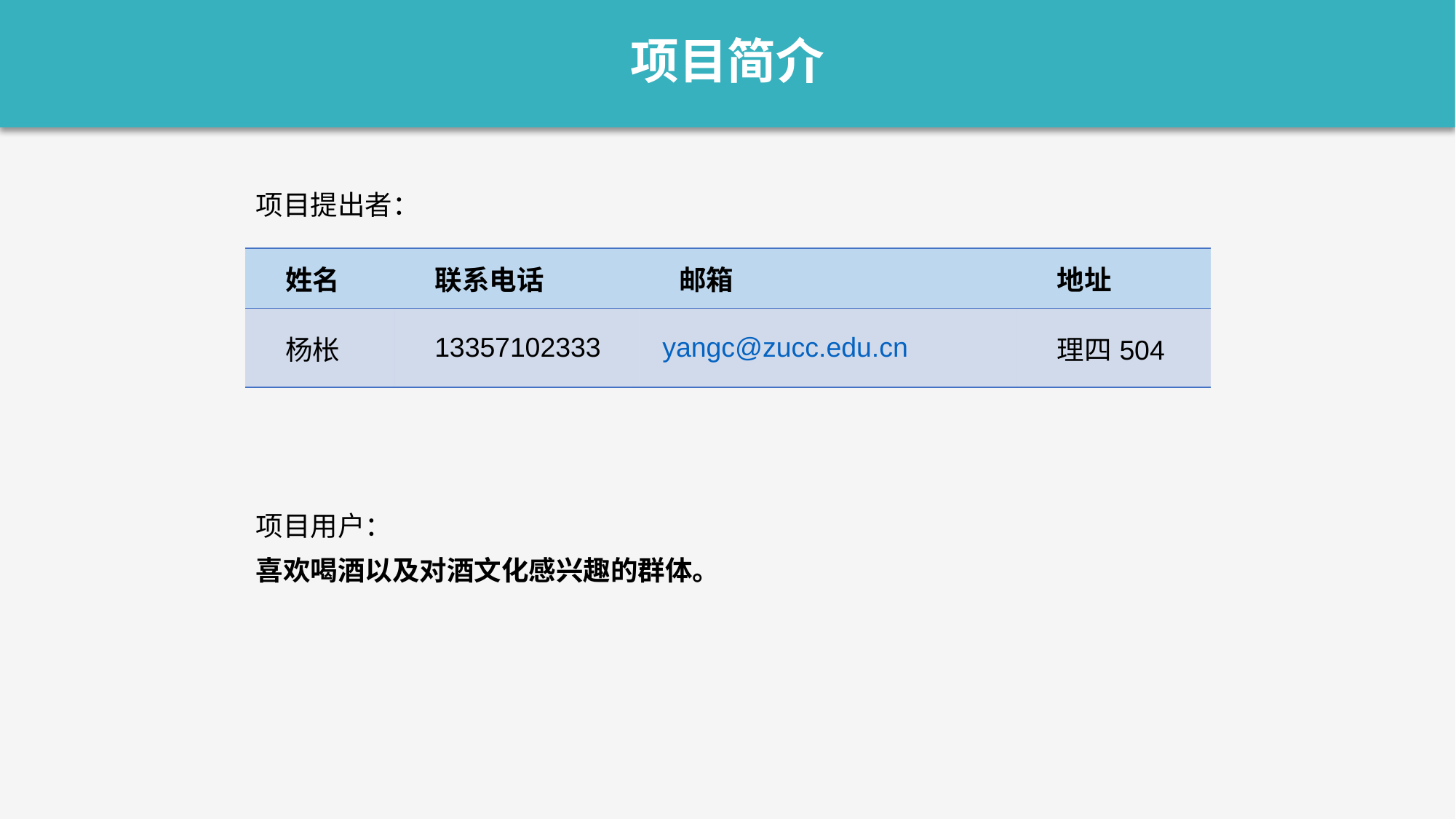

项目简介
项目提出者：
| 姓名 | 联系电话 | 邮箱 | 地址 |
| --- | --- | --- | --- |
| 杨枨 | 13357102333 | yangc@zucc.edu.cn | 理四504 |
项目用户：
喜欢喝酒以及对酒文化感兴趣的群体。